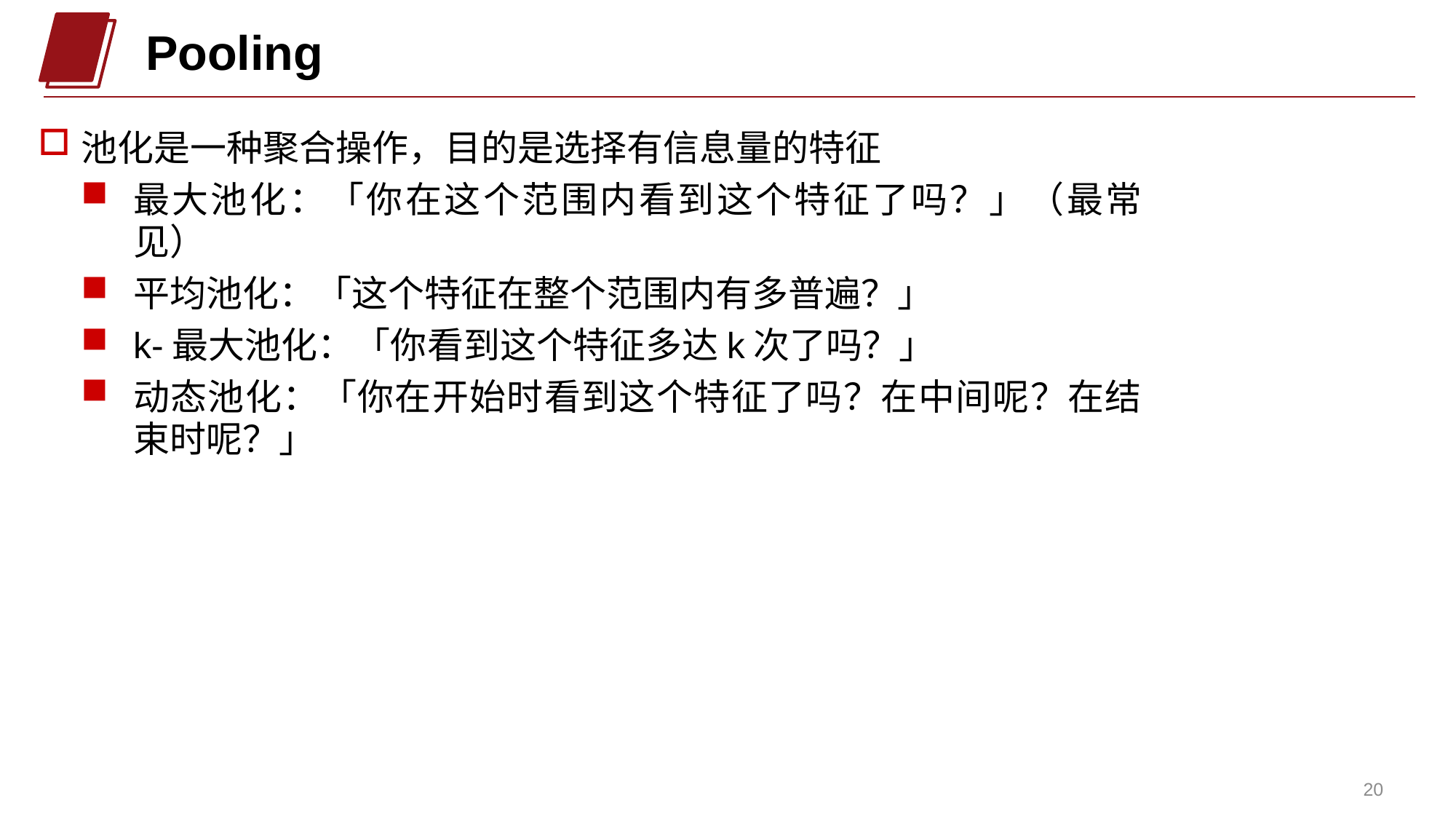

Pooling
池化是一种聚合操作，目的是选择有信息量的特征
最大池化：「你在这个范围内看到这个特征了吗？」（最常见）
平均池化：「这个特征在整个范围内有多普遍？」
k-最大池化：「你看到这个特征多达k次了吗？」
动态池化：「你在开始时看到这个特征了吗？在中间呢？在结束时呢？」
20